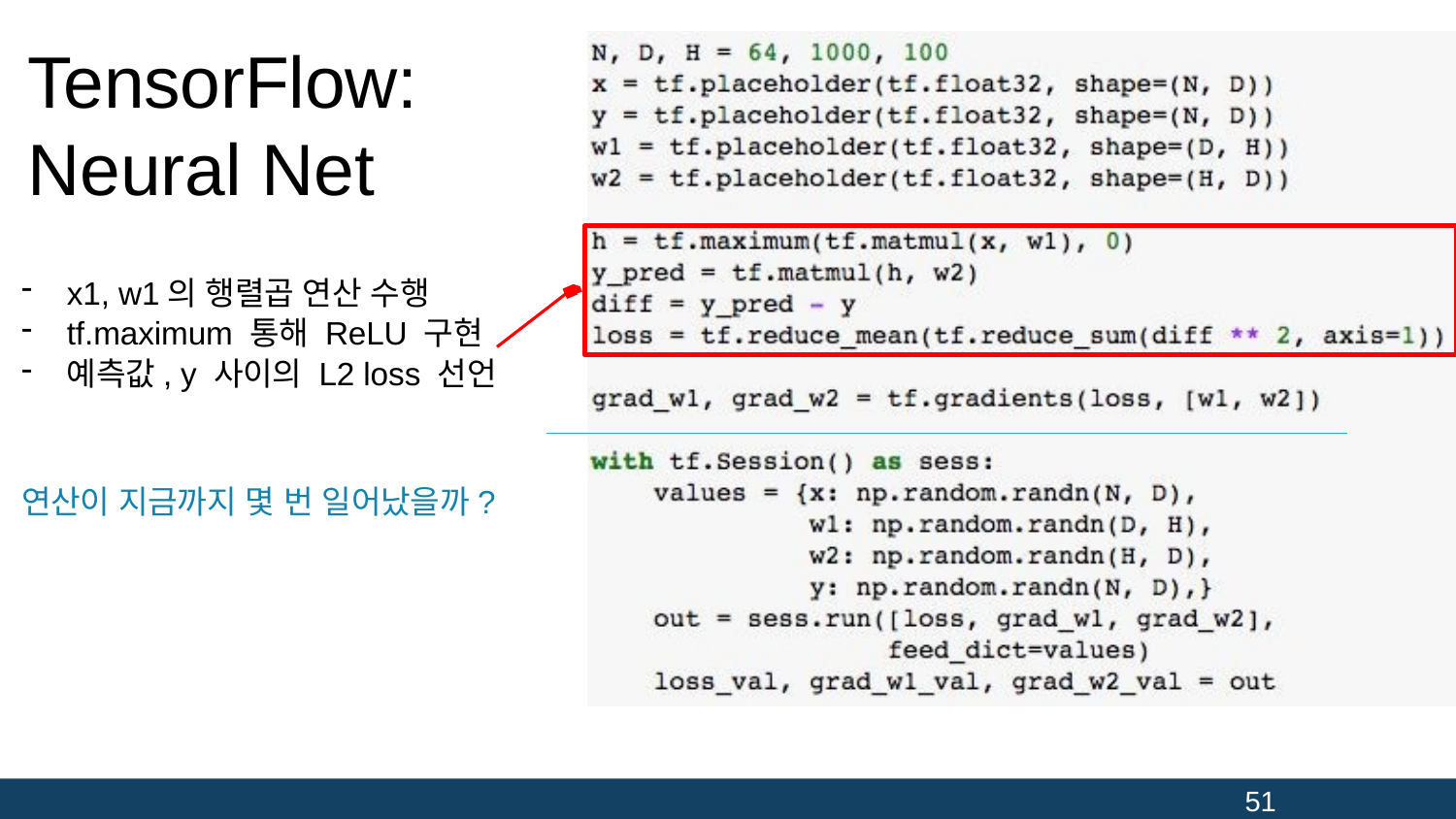

# TensorFlow:  Neural Net
x1, w1의 행렬곱 연산 수행
tf.maximum 통해 ReLU 구현
예측값, y 사이의 L2 loss 선언

연산이 지금까지 몇 번 일어났을까?